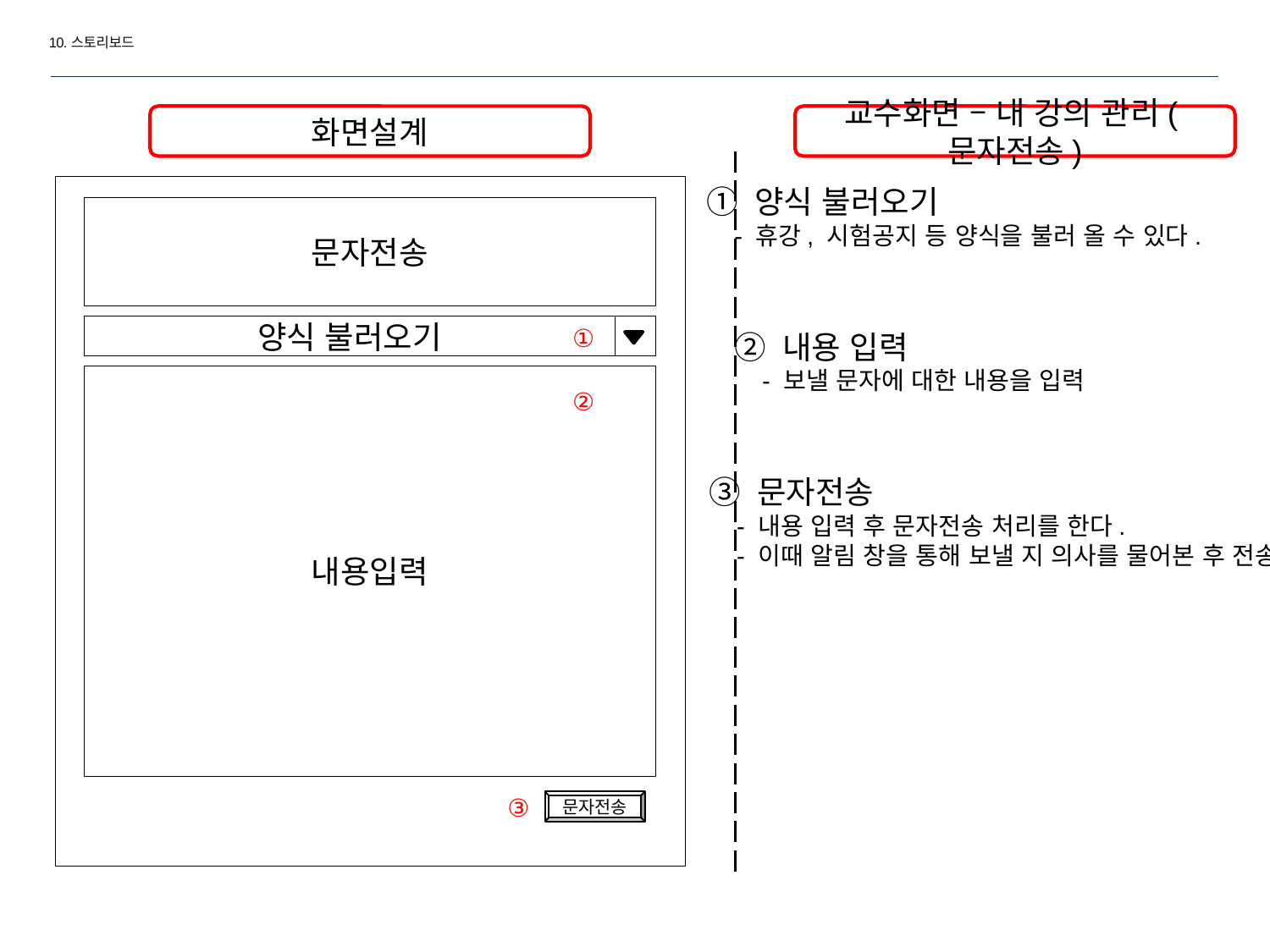

10.스토리보드
화면설계
교수화면 – 내 강의 관리(문자전송)

① 양식 불러오기
    - 휴강, 시험공지 등 양식을 불러 올 수 있다.
문자전송
양식 불러오기
①

② 내용 입력
    - 보낼 문자에 대한 내용을 입력

내용입력
②
③ 문자전송
    - 내용 입력 후 문자전송 처리를 한다.
    - 이때 알림 창을 통해 보낼 지 의사를 물어본 후 전송
③
문자전송